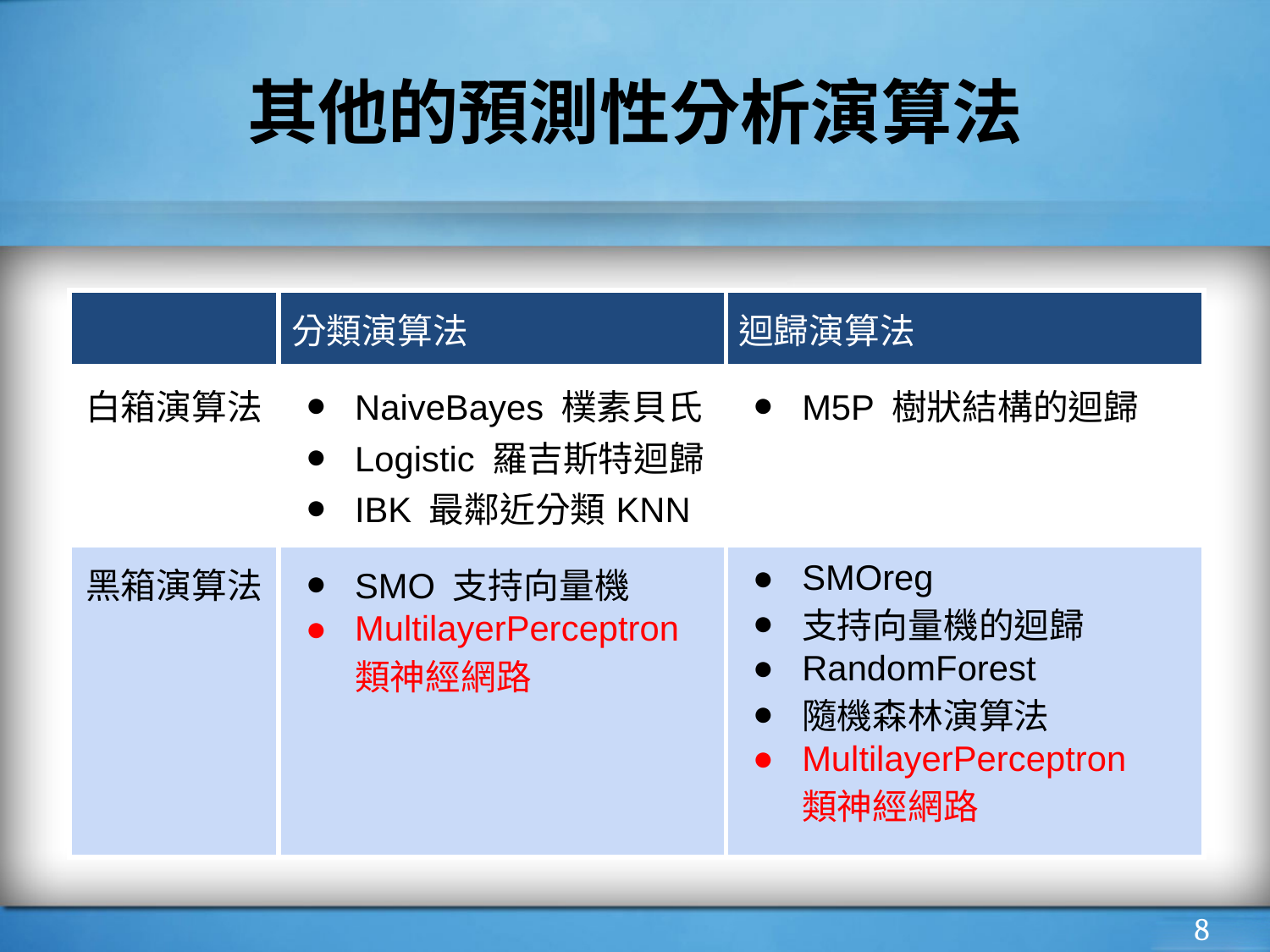

# 其他的預測性分析演算法

|  | 分類演算法 | 迴歸演算法 |
| --- | --- | --- |
| 白箱演算法 | NaiveBayes 樸素貝氏 Logistic 羅吉斯特迴歸 IBK 最鄰近分類KNN | M5P 樹狀結構的迴歸 |
| 黑箱演算法 | SMO 支持向量機 MultilayerPerceptron 類神經網路 | SMOreg 支持向量機的迴歸 RandomForest 隨機森林演算法 MultilayerPerceptron 類神經網路 |
8